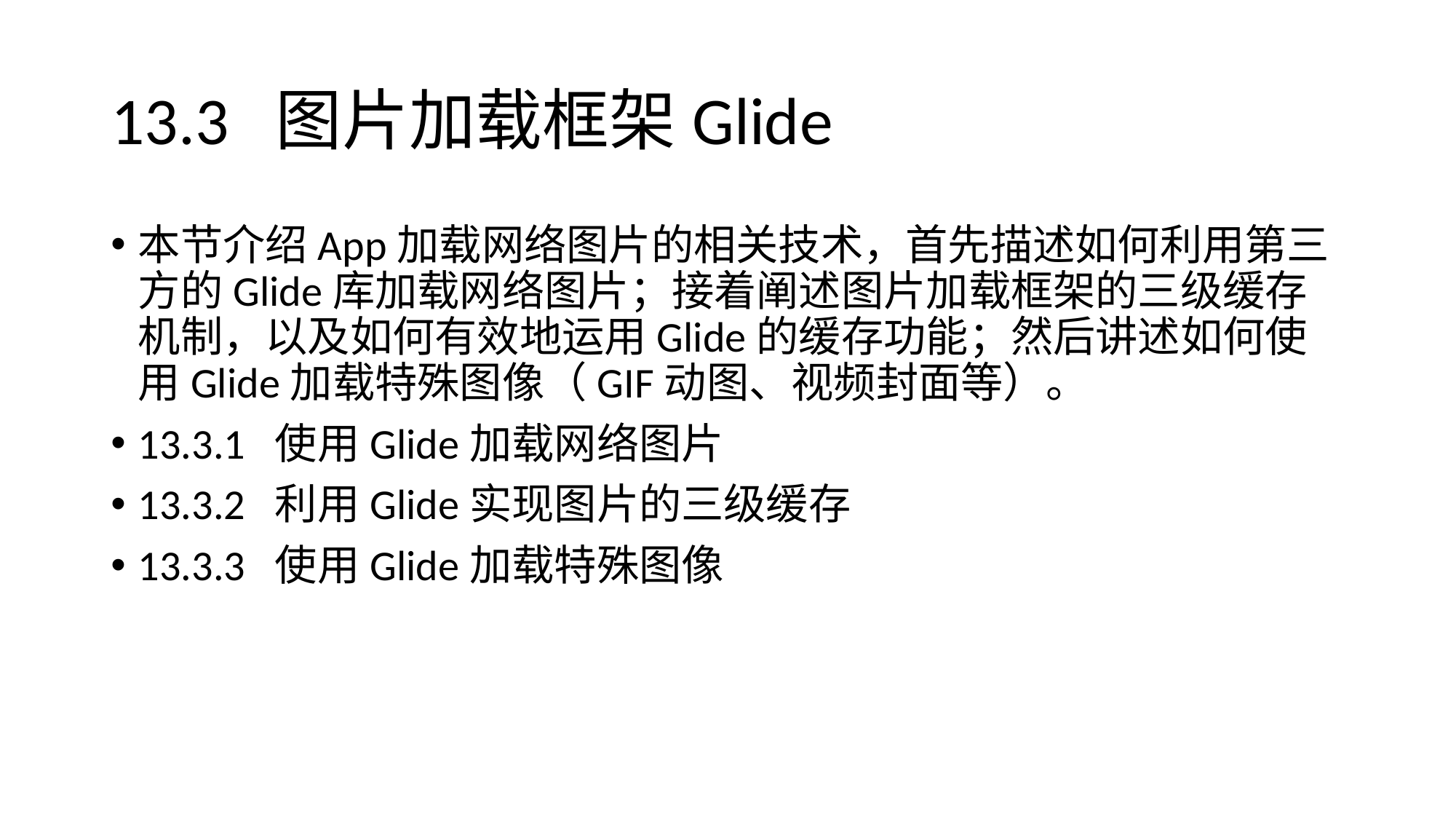

# 13.3  图片加载框架Glide
本节介绍App加载网络图片的相关技术，首先描述如何利用第三方的Glide库加载网络图片；接着阐述图片加载框架的三级缓存机制，以及如何有效地运用Glide的缓存功能；然后讲述如何使用Glide加载特殊图像（GIF动图、视频封面等）。
13.3.1  使用Glide加载网络图片
13.3.2  利用Glide实现图片的三级缓存
13.3.3  使用Glide加载特殊图像